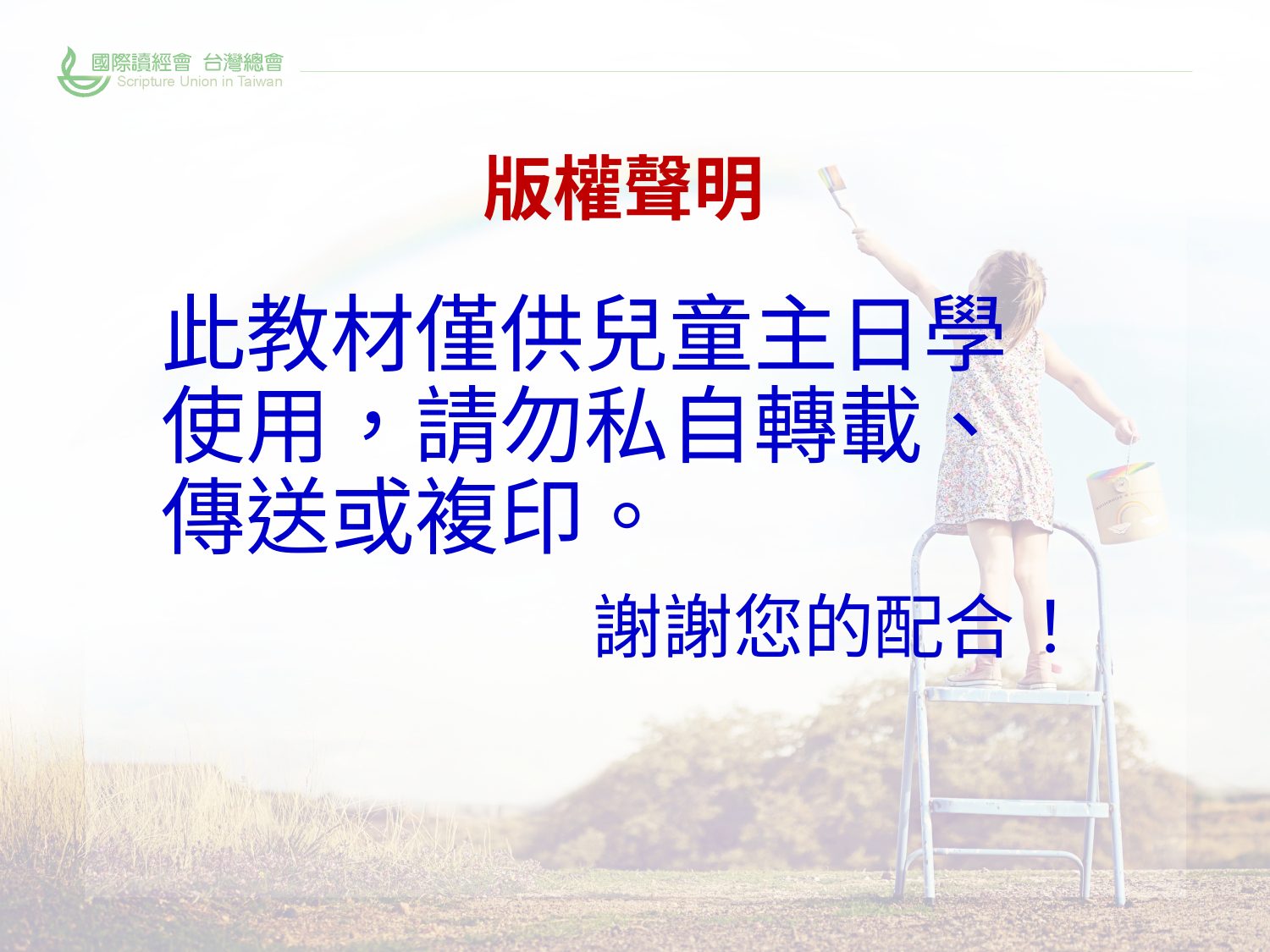

# 版權聲明
此教材僅供兒童主日學使用，請勿私自轉載、傳送或複印。
 謝謝您的配合！